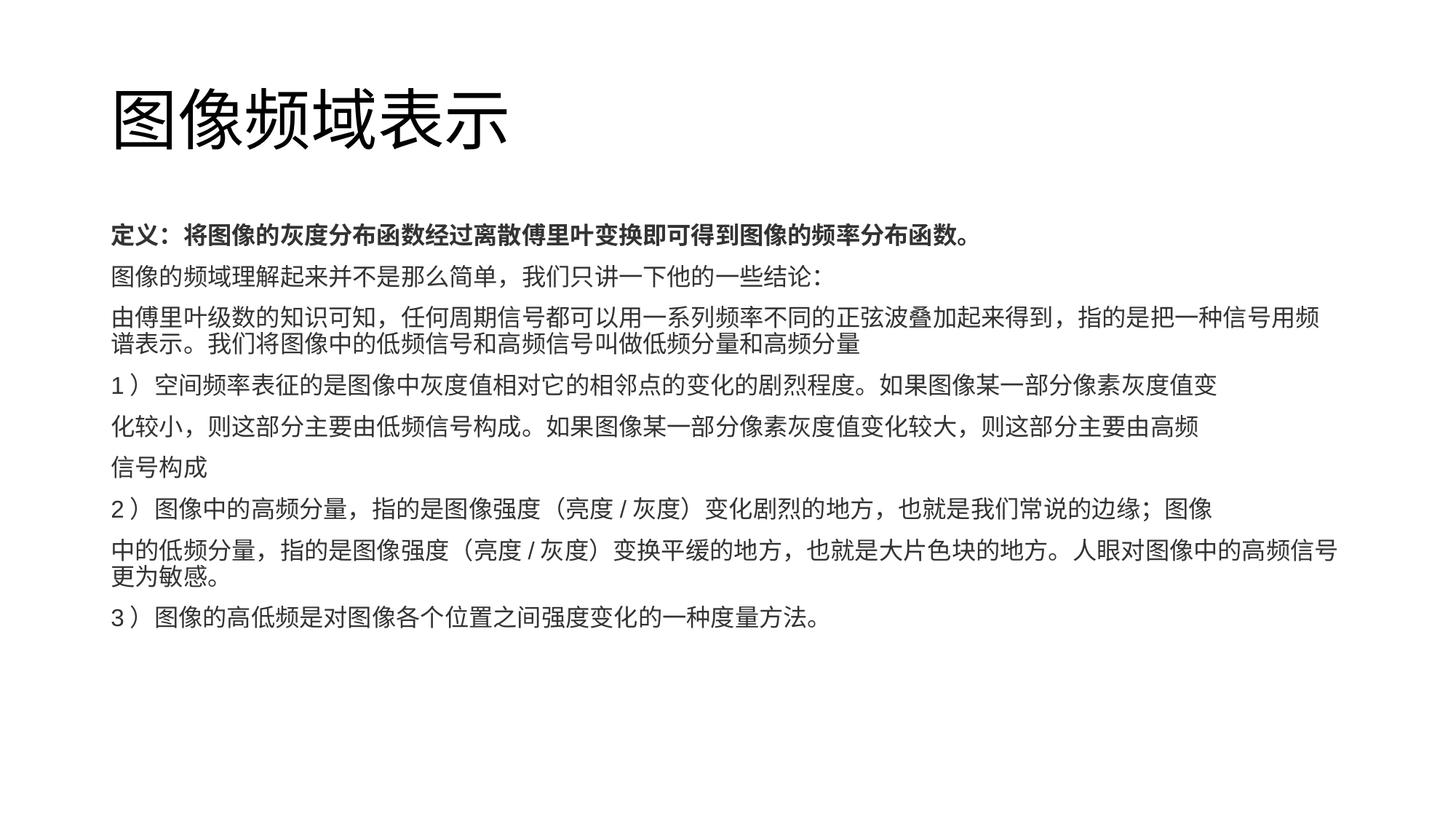

# 图像频域表示
定义：将图像的灰度分布函数经过离散傅里叶变换即可得到图像的频率分布函数。
图像的频域理解起来并不是那么简单，我们只讲一下他的一些结论：
由傅里叶级数的知识可知，任何周期信号都可以用一系列频率不同的正弦波叠加起来得到，指的是把一种信号用频谱表示。我们将图像中的低频信号和高频信号叫做低频分量和高频分量
1）空间频率表征的是图像中灰度值相对它的相邻点的变化的剧烈程度。如果图像某一部分像素灰度值变
化较小，则这部分主要由低频信号构成。如果图像某一部分像素灰度值变化较大，则这部分主要由高频
信号构成
2）图像中的高频分量，指的是图像强度（亮度/灰度）变化剧烈的地方，也就是我们常说的边缘；图像
中的低频分量，指的是图像强度（亮度/灰度）变换平缓的地方，也就是大片色块的地方。人眼对图像中的高频信号更为敏感。
3）图像的高低频是对图像各个位置之间强度变化的一种度量方法。